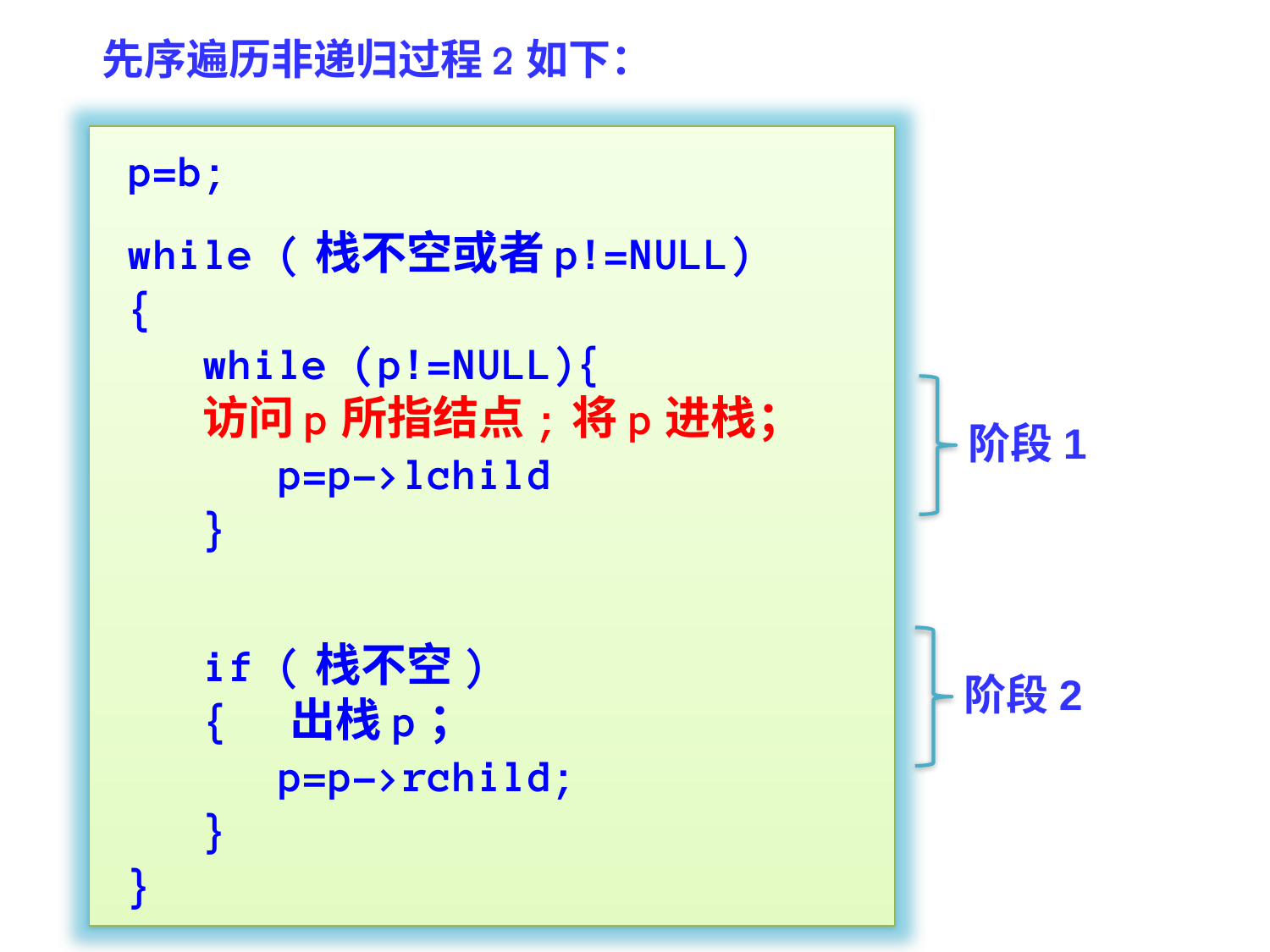

先序遍历非递归过程2如下：
p=b;
while (栈不空或者p!=NULL)
{
   while (p!=NULL){
      访问p所指结点;将p进栈；
      p=p->lchild
   }

   if (栈不空)
   {  出栈p；
      p=p->rchild;
   }
}

阶段1

阶段2